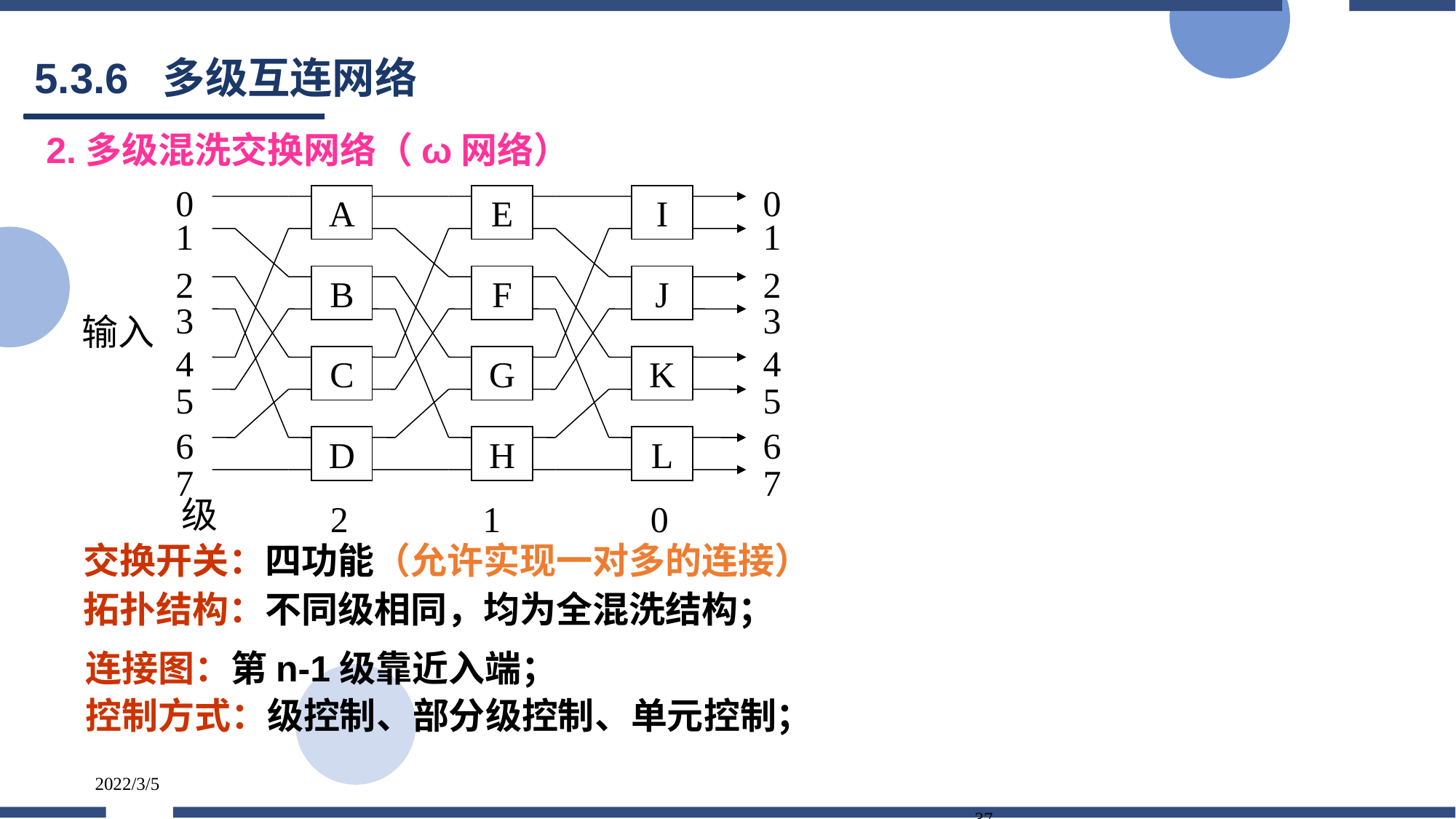

# 5.3.6  多级互连网络
2.多级混洗交换网络（ω网络）
0
0
A
E
I

1
1

2
2
B
F
J

3
3
输入

4
4
C
G
K

5
5

6
6
D
H
L

7
7

级
0
2
1
  交换开关：四功能（允许实现一对多的连接）
  拓扑结构：不同级相同，均为全混洗结构；
  连接图：第n-1级靠近入端；
  控制方式：级控制、部分级控制、单元控制；

2022/3/5
37